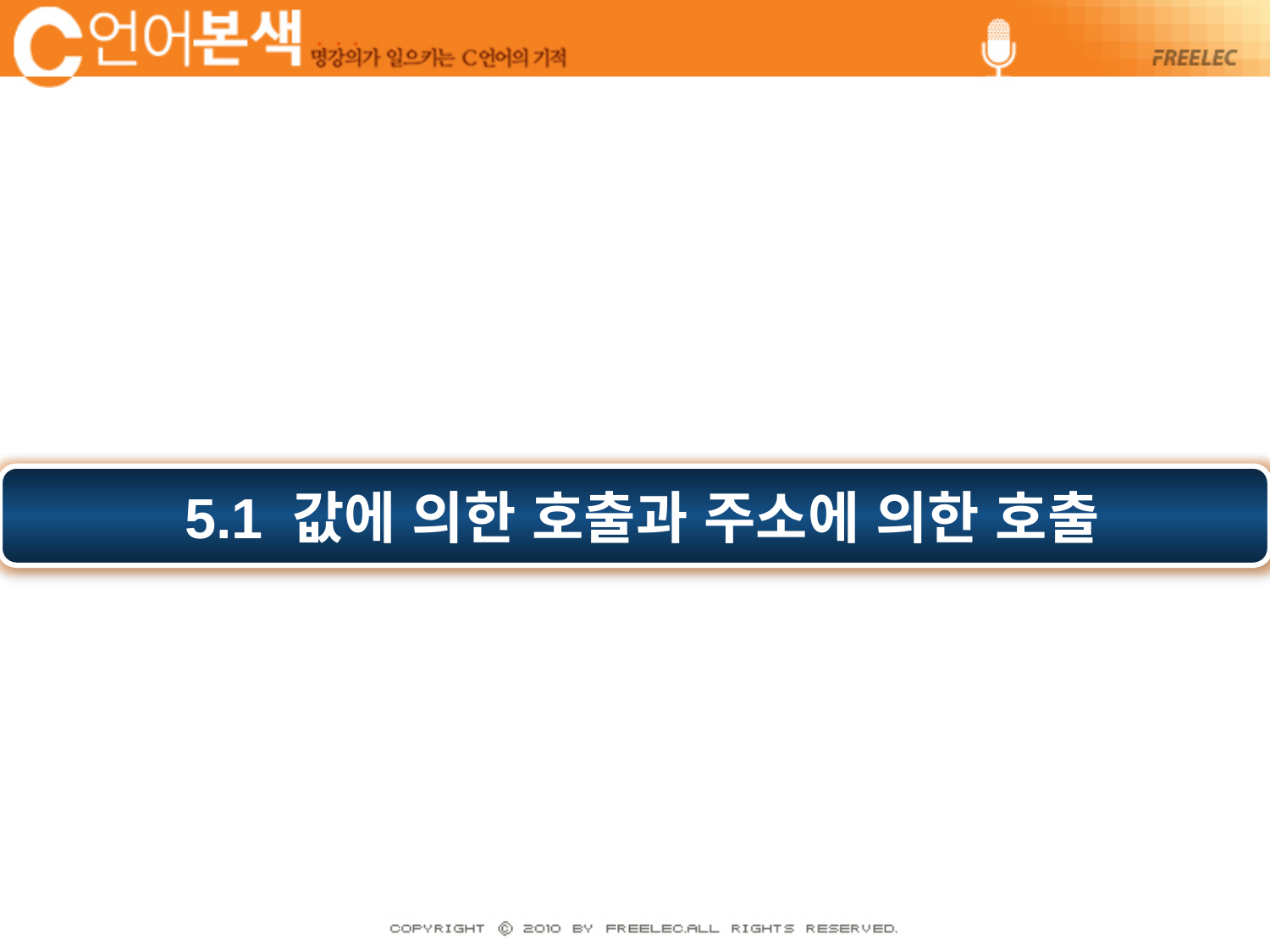

5.1 값에 의한 호출과 주소에 의한 호출